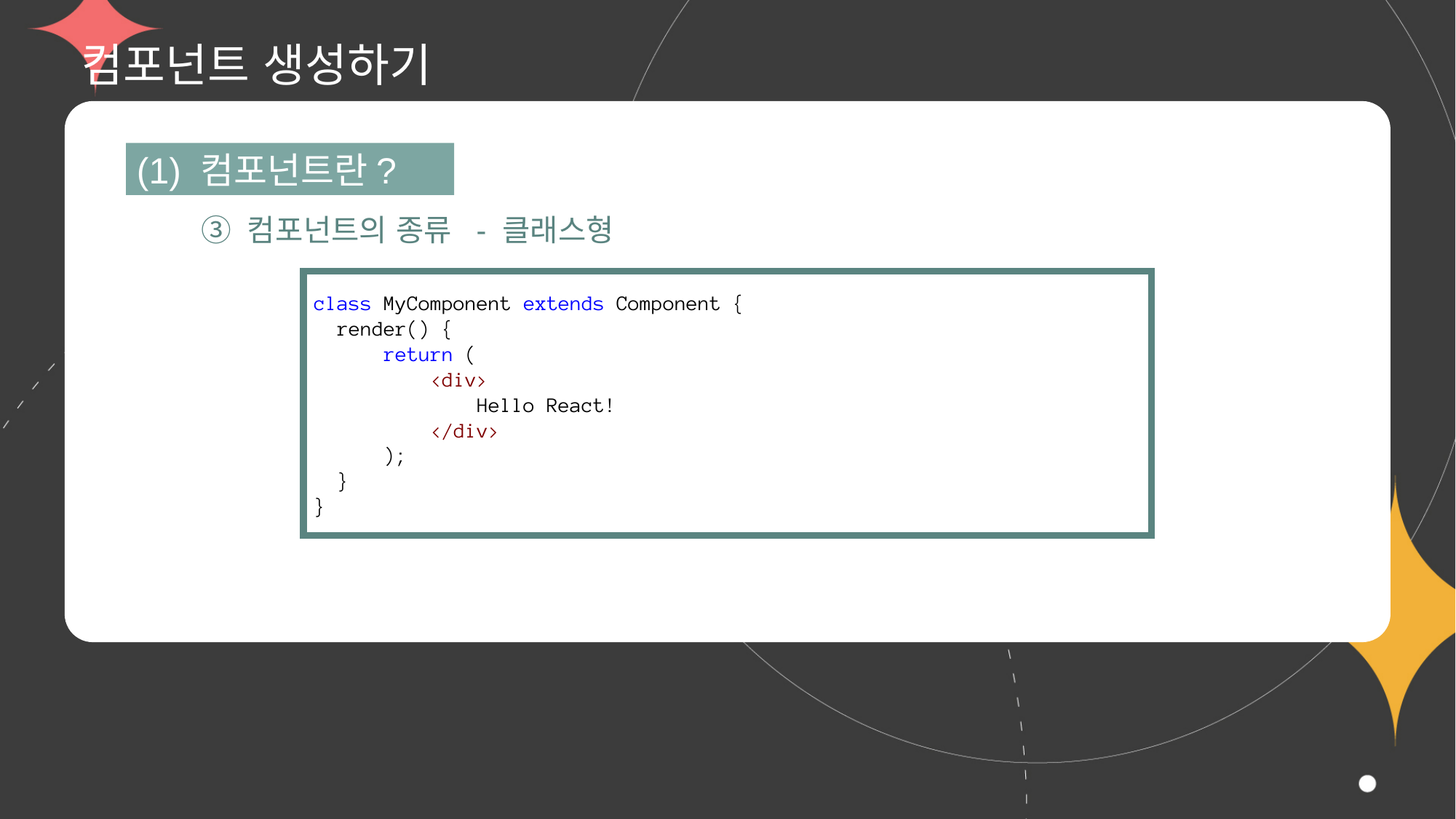

# 컴포넌트 생성하기
(1) 컴포넌트란?
③ 컴포넌트의 종류  - 클래스형
class MyComponent extends Component {
  render() {
      return (
          <div>
              Hello React!
          </div>
      );
  }
}